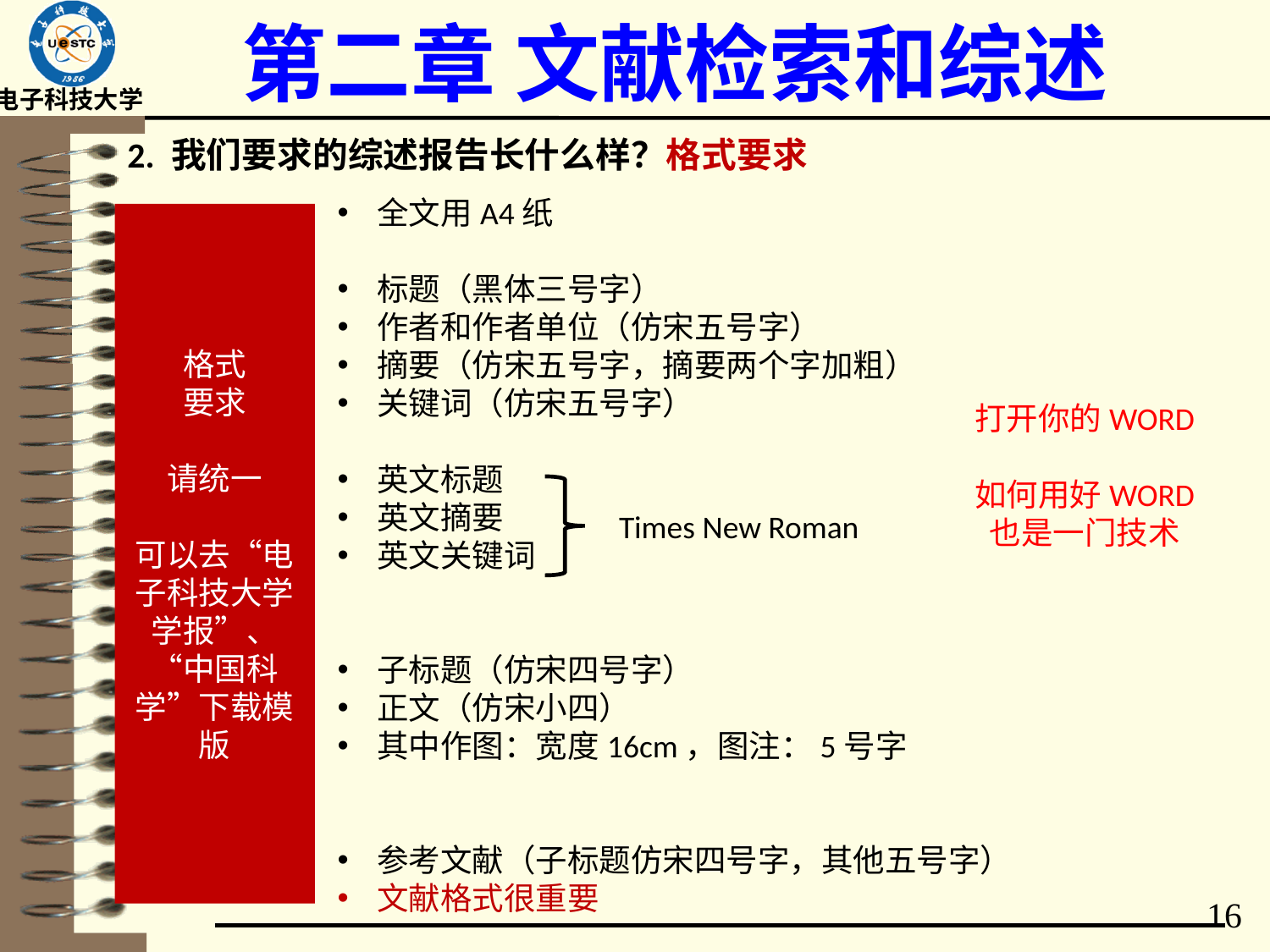

# 第二章 文献检索和综述
2. 我们要求的综述报告长什么样？格式要求
打开你的WORD

如何用好WORD
也是一门技术
全文用A4纸

标题（黑体三号字）
作者和作者单位（仿宋五号字）
摘要（仿宋五号字，摘要两个字加粗）
关键词（仿宋五号字）

英文标题
英文摘要
英文关键词

子标题（仿宋四号字）
正文（仿宋小四）
其中作图：宽度16cm，图注：5号字

参考文献（子标题仿宋四号字，其他五号字）
文献格式很重要
格式
要求

请统一

可以去“电子科技大学学报”、“中国科学”下载模版

Times New Roman
16